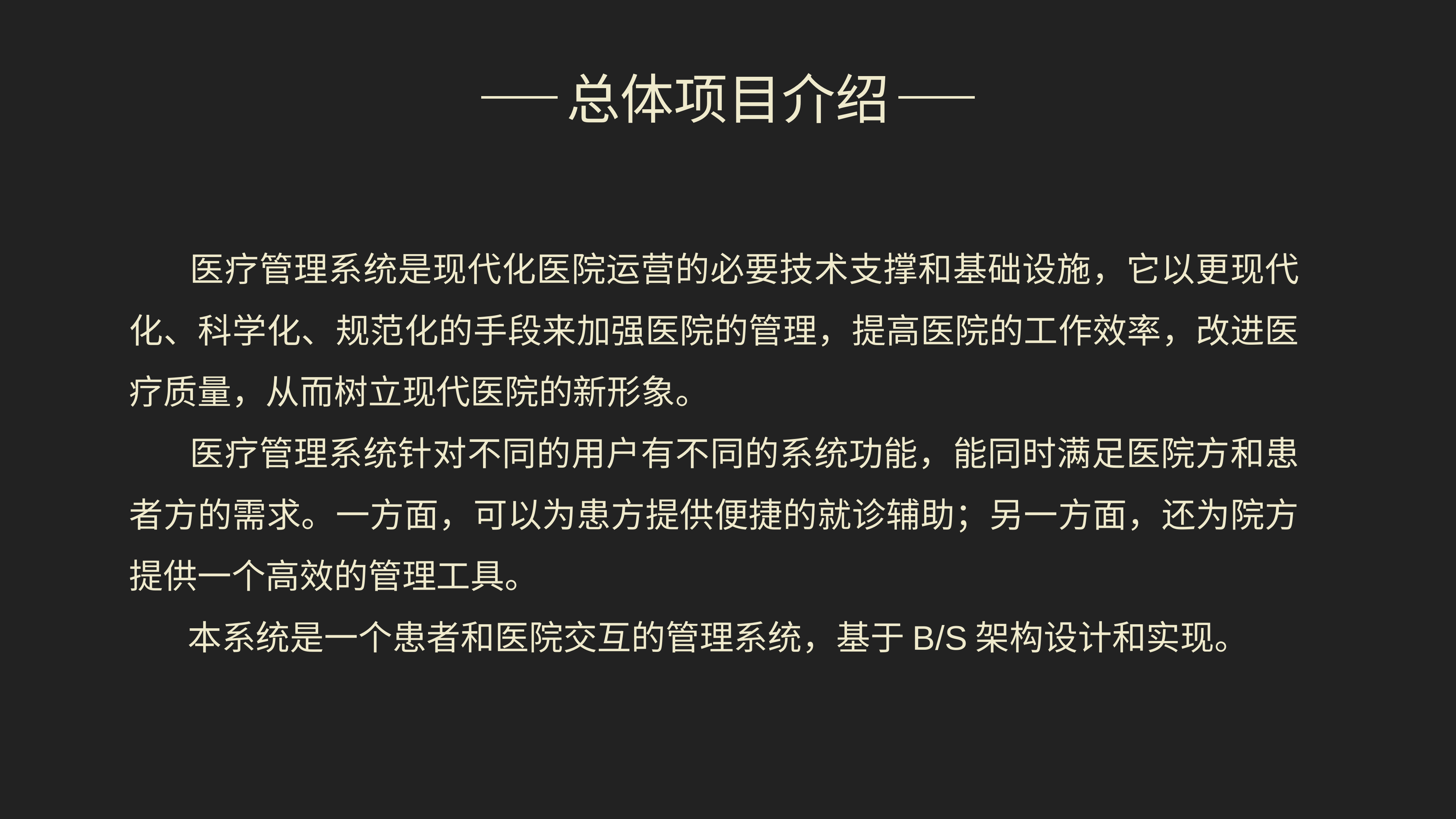

总体项目介绍

   医疗管理系统是现代化医院运营的必要技术支撑和基础设施，它以更现代化、科学化、规范化的手段来加强医院的管理，提高医院的工作效率，改进医疗质量，从而树立现代医院的新形象。
   医疗管理系统针对不同的用户有不同的系统功能，能同时满足医院方和患者方的需求。一方面，可以为患方提供便捷的就诊辅助；另一方面，还为院方提供一个高效的管理工具。
   本系统是一个患者和医院交互的管理系统，基于B/S架构设计和实现。